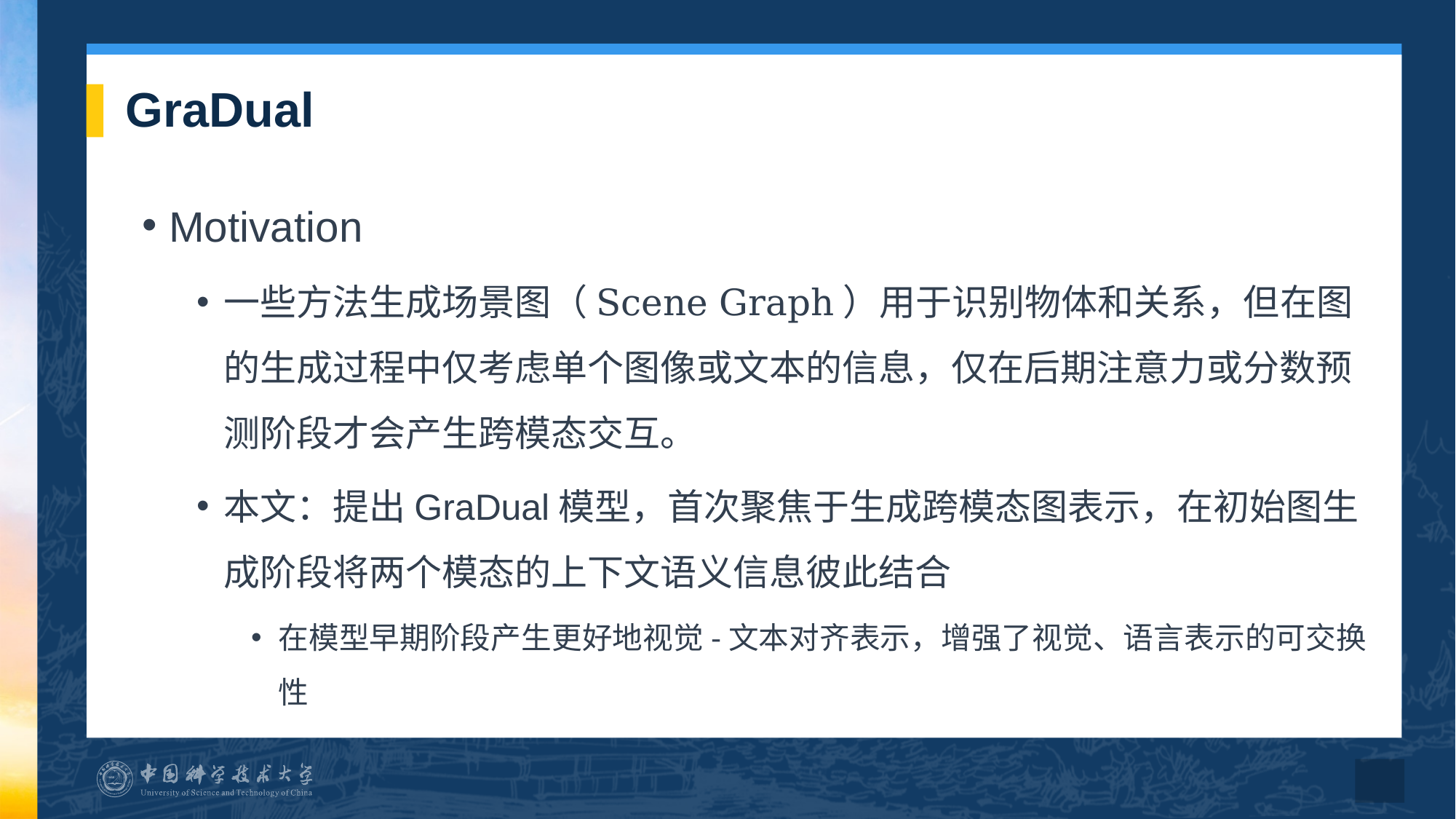

# GraDual
Motivation
一些方法生成场景图（Scene Graph）用于识别物体和关系，但在图的生成过程中仅考虑单个图像或文本的信息，仅在后期注意力或分数预测阶段才会产生跨模态交互。
本文：提出GraDual模型，首次聚焦于生成跨模态图表示，在初始图生成阶段将两个模态的上下文语义信息彼此结合
在模型早期阶段产生更好地视觉-文本对齐表示，增强了视觉、语言表示的可交换性
7